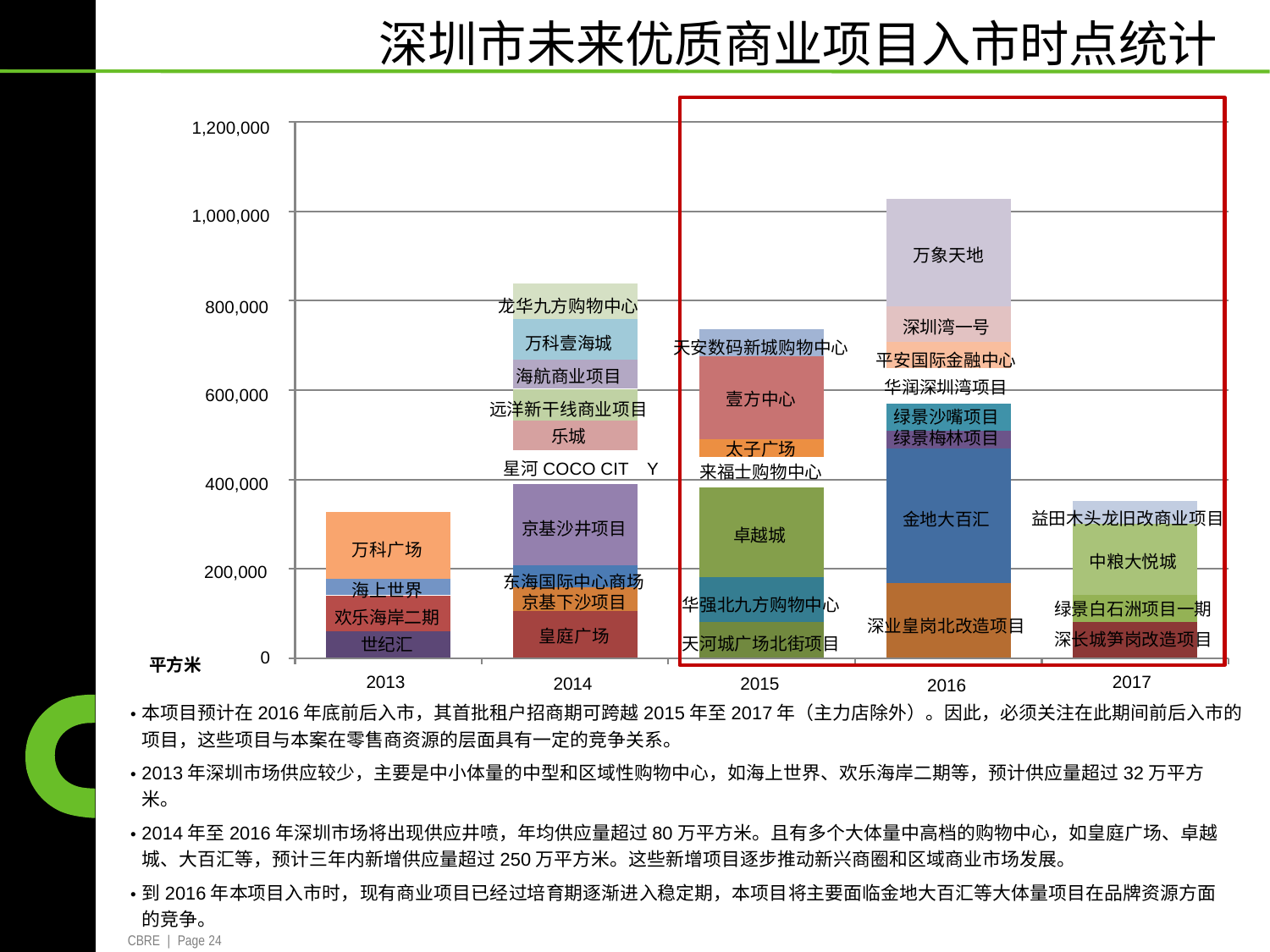

深圳市未来优质商业项目入市时点统计

1,200,000

1,000,000

		万象天地

800,000

600,000

400,000
	龙华九方购物中心
				万科壹海城
			海航商业项目
远洋新干线商业项目
					乐城
		星河COCO CIT    Y

			深圳湾一号
平安国际金融中心
	华润深圳湾项目
		绿景沙嘴项目
		绿景梅林项目

天安数码新城购物中心

		壹方中心

		太子广场
	来福士购物中心

益田木头龙旧改商业项目

		中粮大悦城

	绿景白石洲项目一期
	深长城笋岗改造项目

			2017
	金地大百汇

深业皇岗北改造项目

		2016

	京基沙井项目

东海国际中心商场
	京基下沙项目
		皇庭广场

			2014

	卓越城

华强北九方购物中心
天河城广场北街项目

		2015
	万科广场

	海上世界
欢乐海岸二期
		世纪汇
			2013
200,000

	0

平方米

	本项目预计在2016年底前后入市，其首批租户招商期可跨越2015年至2017年（主力店除外）。因此，必须关注在此期间前后入市的
	项目，这些项目与本案在零售商资源的层面具有一定的竞争关系。
	2013年深圳市场供应较少，主要是中小体量的中型和区域性购物中心，如海上世界、欢乐海岸二期等，预计供应量超过32万平方
	米。
	2014年至2016年深圳市场将出现供应井喷，年均供应量超过80万平方米。且有多个大体量中高档的购物中心，如皇庭广场、卓越
	城、大百汇等，预计三年内新增供应量超过250万平方米。这些新增项目逐步推动新兴商圈和区域商业市场发展。
	到2016年本项目入市时，现有商业项目已经过培育期逐渐进入稳定期，本项目将主要面临金地大百汇等大体量项目在品牌资源方面
	的竞争。
CBRE  |  Page 24
•

•

•

•